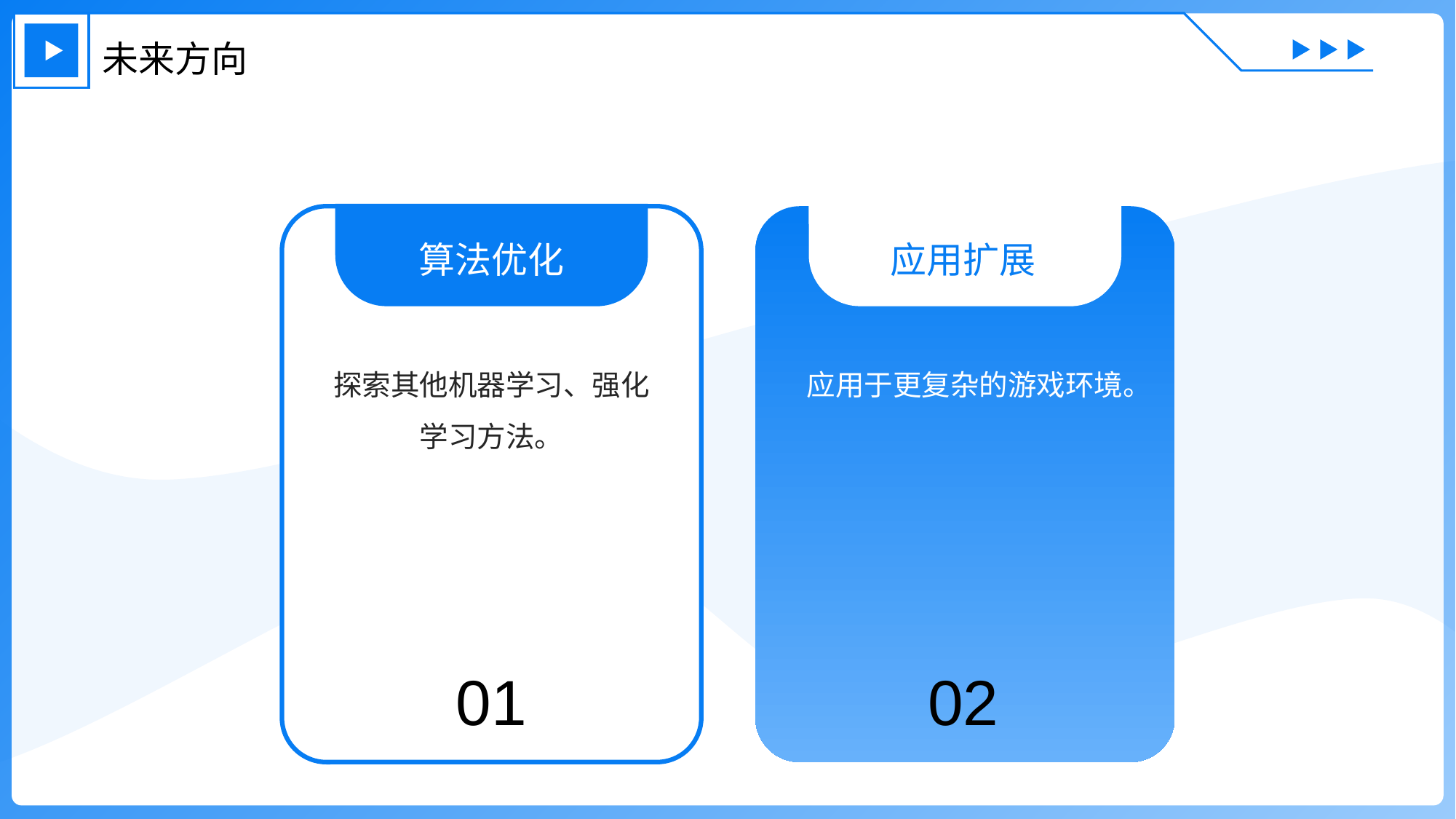

未来方向

算法优化
应用扩展
探索其他机器学习、强化学习方法。
应用于更复杂的游戏环境。
01
02